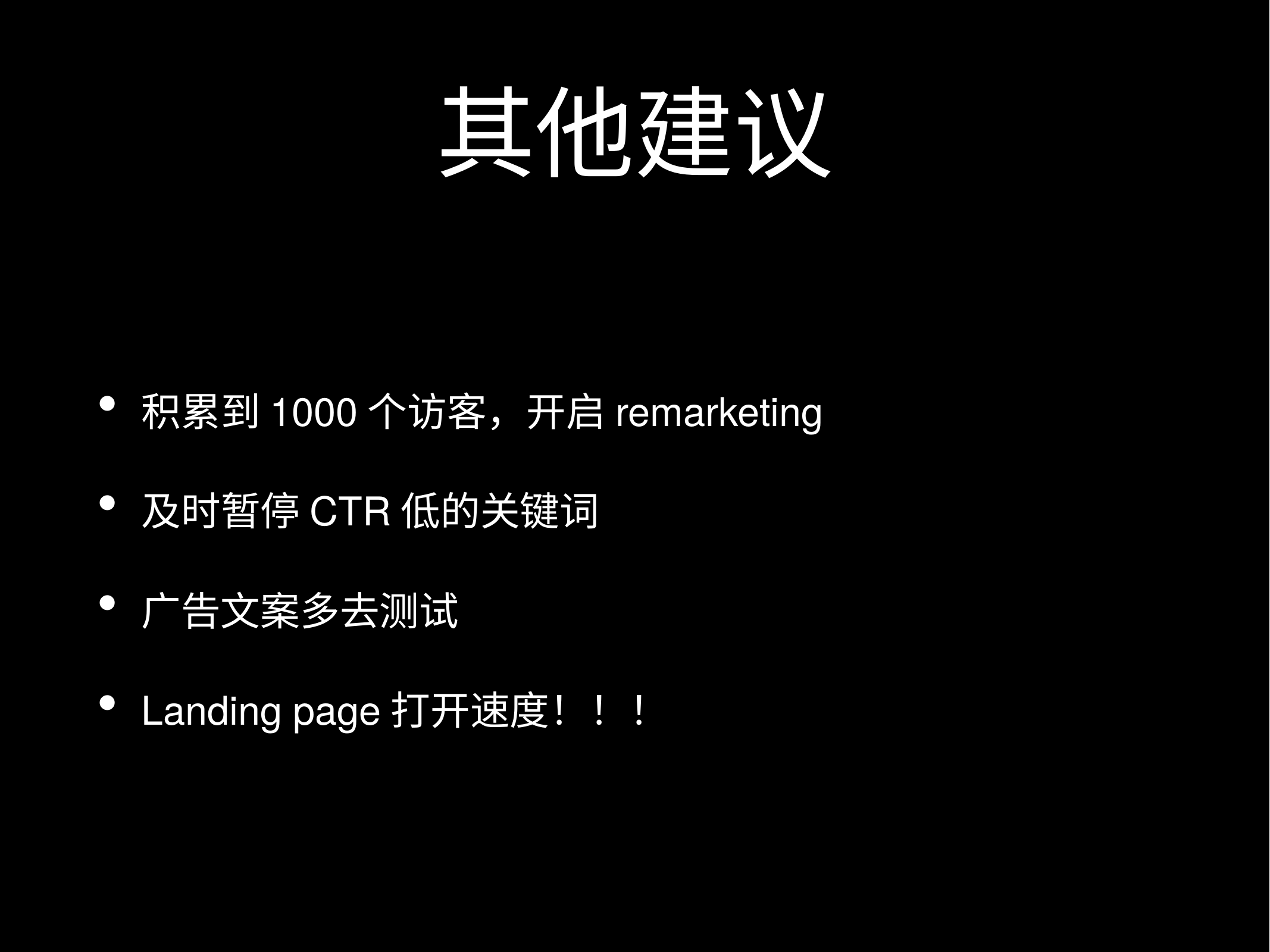

# 其他建议
积累到1000个访客，开启remarketing
及时暂停CTR低的关键词
广告文案多去测试
Landing page打开速度！！！